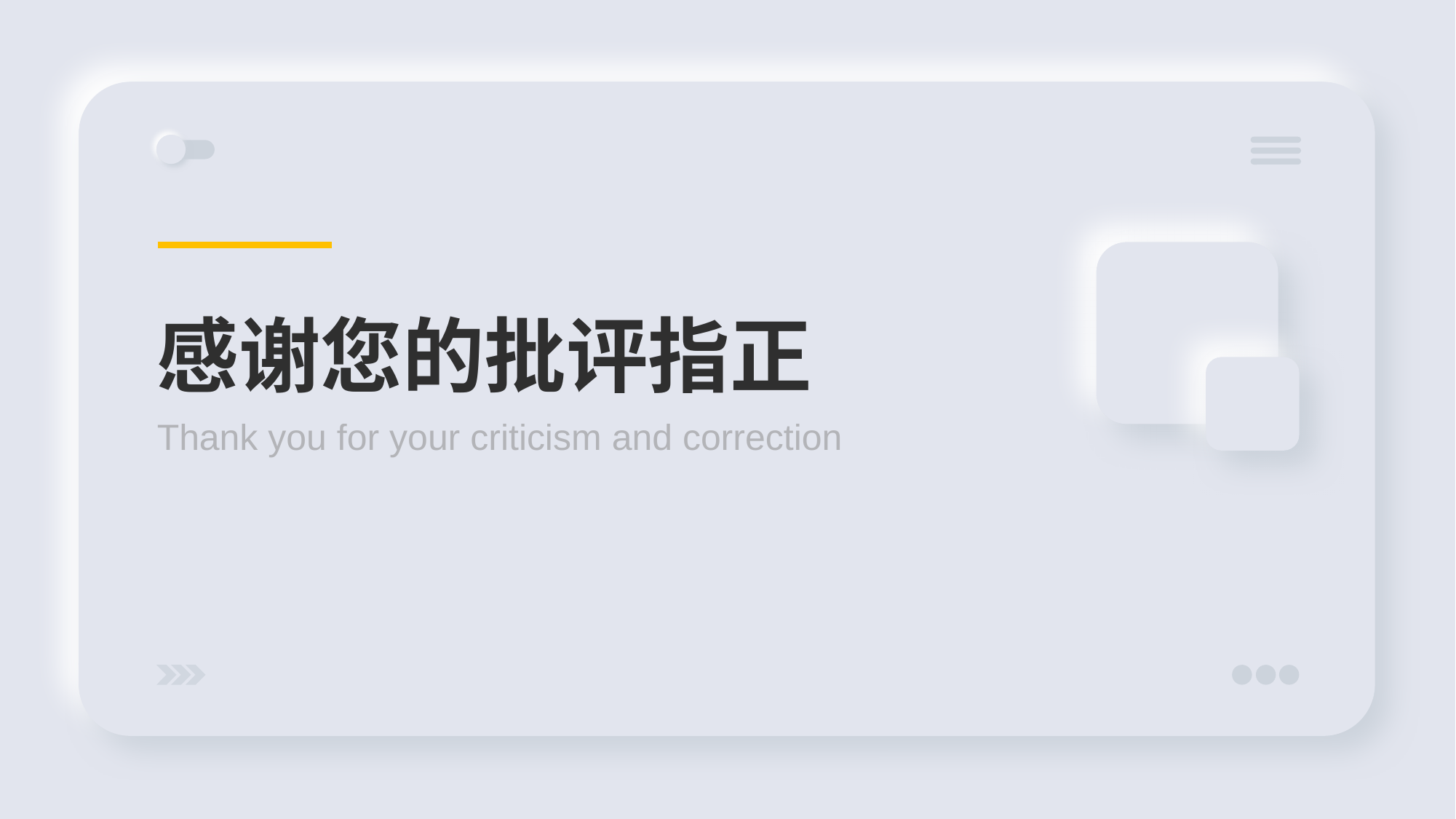

感谢您的批评指正
Thank you for your criticism and correction